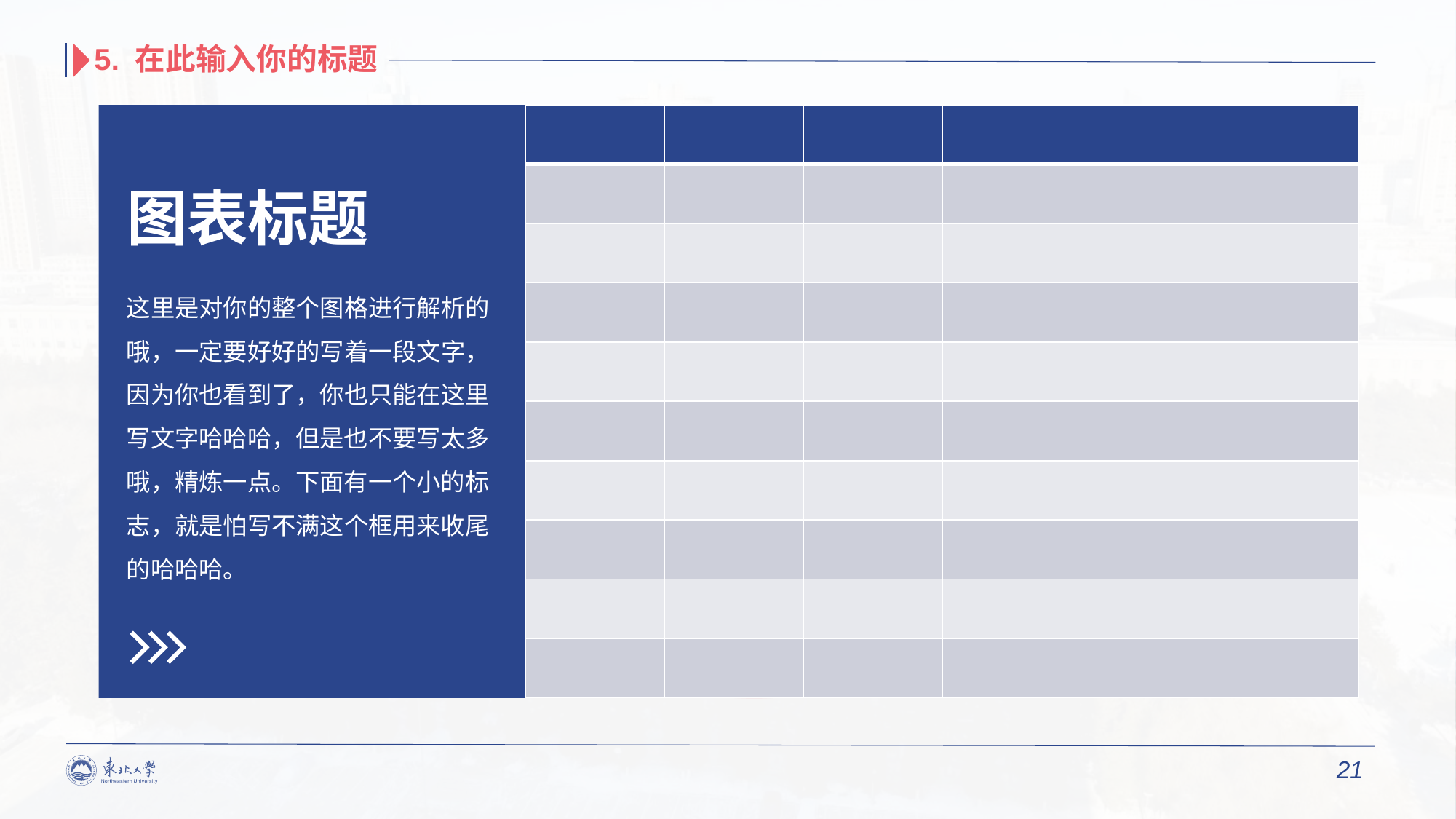

5. 在此输入你的标题

|  |  |  |  |  |  |
| --- | --- | --- | --- | --- | --- |
|  |  |  |  |  |  |
|  |  |  |  |  |  |
|  |  |  |  |  |  |
|  |  |  |  |  |  |
|  |  |  |  |  |  |
|  |  |  |  |  |  |
|  |  |  |  |  |  |
|  |  |  |  |  |  |
|  |  |  |  |  |  |

图表标题
这里是对你的整个图格进行解析的哦，一定要好好的写着一段文字，因为你也看到了，你也只能在这里写文字哈哈哈，但是也不要写太多哦，精炼一点。下面有一个小的标志，就是怕写不满这个框用来收尾的哈哈哈。

21